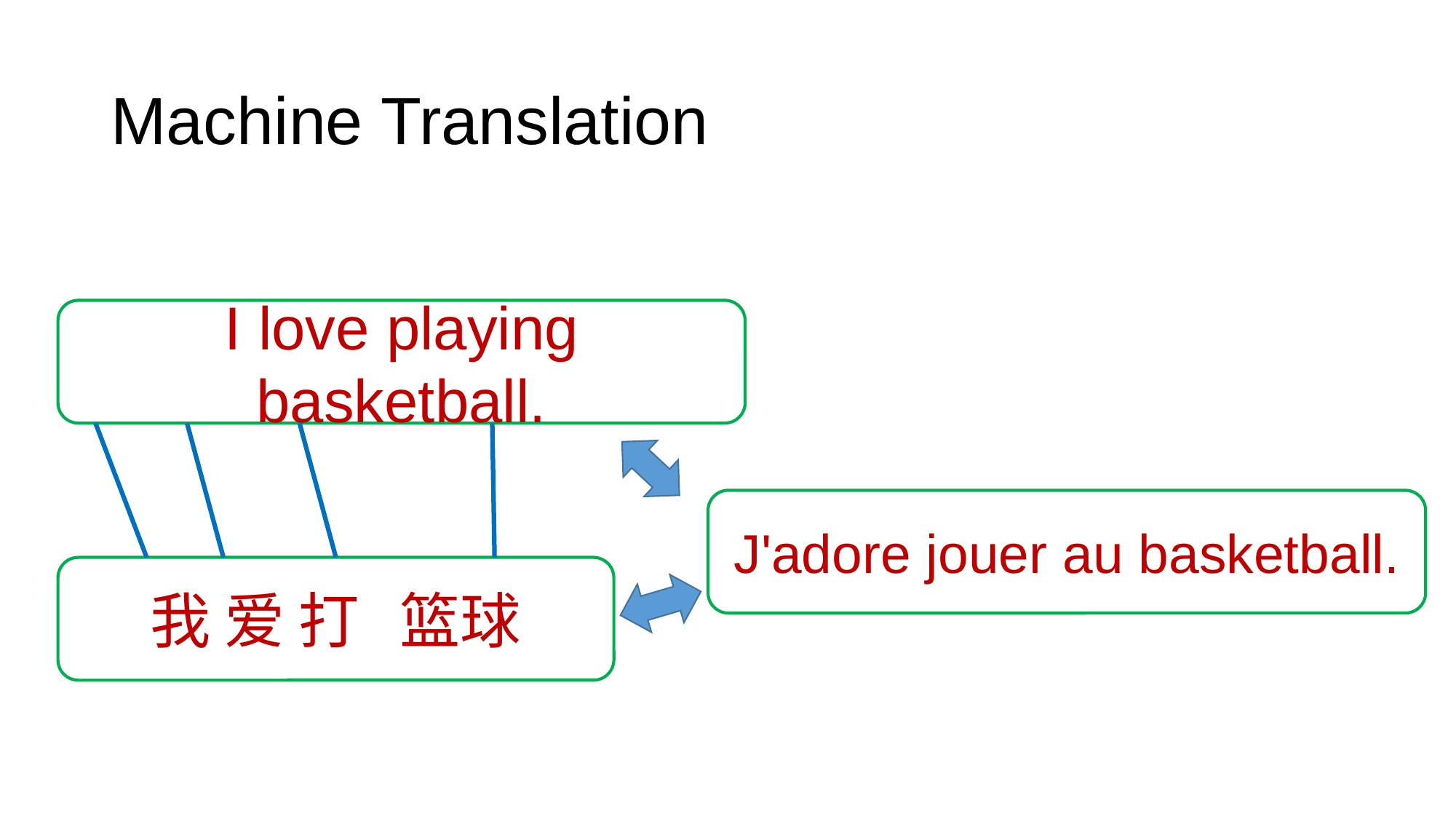

# Machine Translation
I love playing basketball.

J'adore jouer au basketball.
我 爱 打   篮球